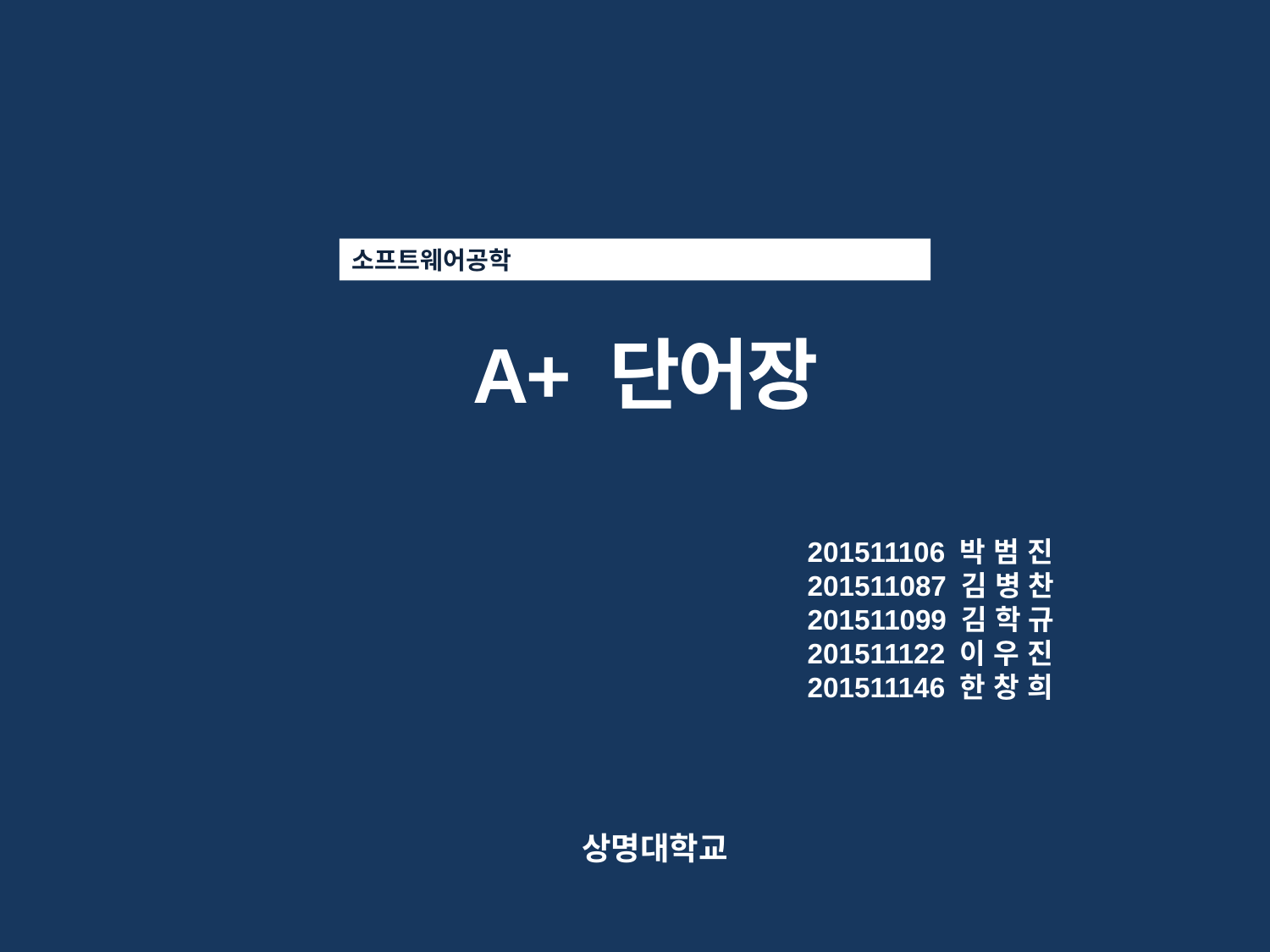

소프트웨어공학
 A+ 단어장
201511106 박 범 진
201511087 김 병 찬
201511099 김 학 규
201511122 이 우 진
201511146 한 창 희
상명대학교